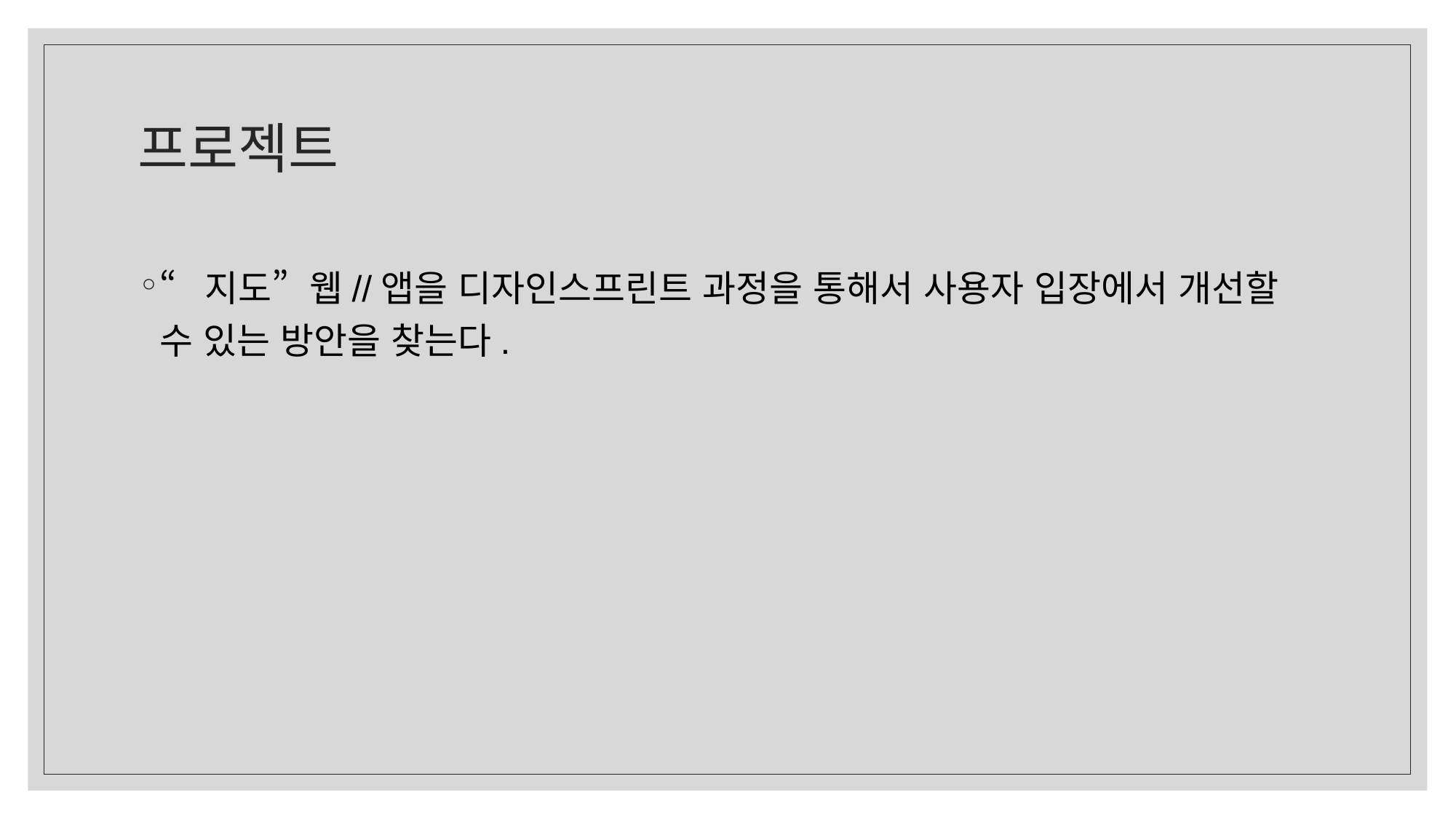

프로젝트
“지도”  웹//앱을 디자인스프린트 과정을 통해서 사용자 입장에서 개선할 수 있는 방안을 찾는다.